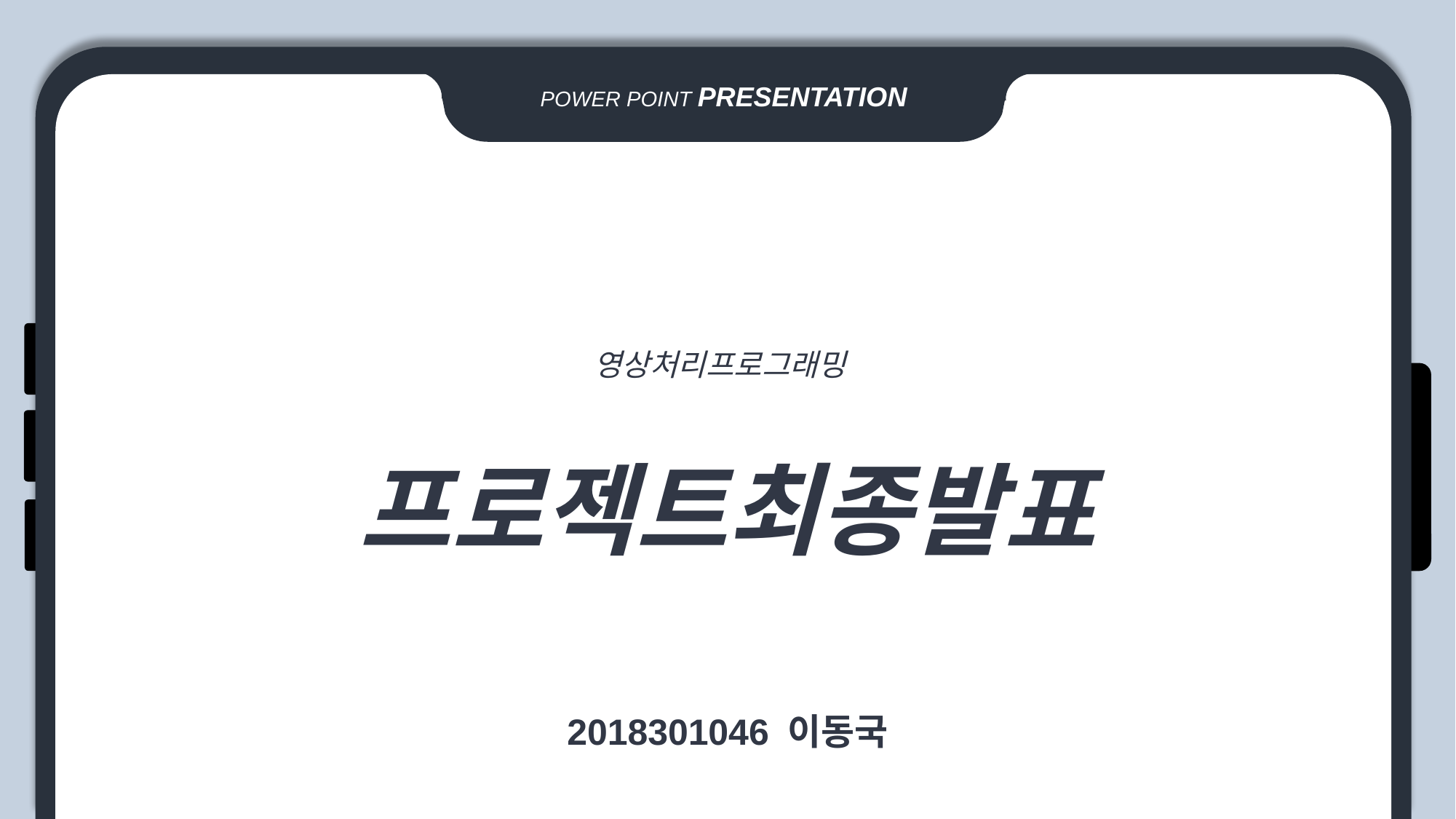

POWER POINT PRESENTATION
영상처리프로그래밍
프로젝트최종발표

2018301046 이동국